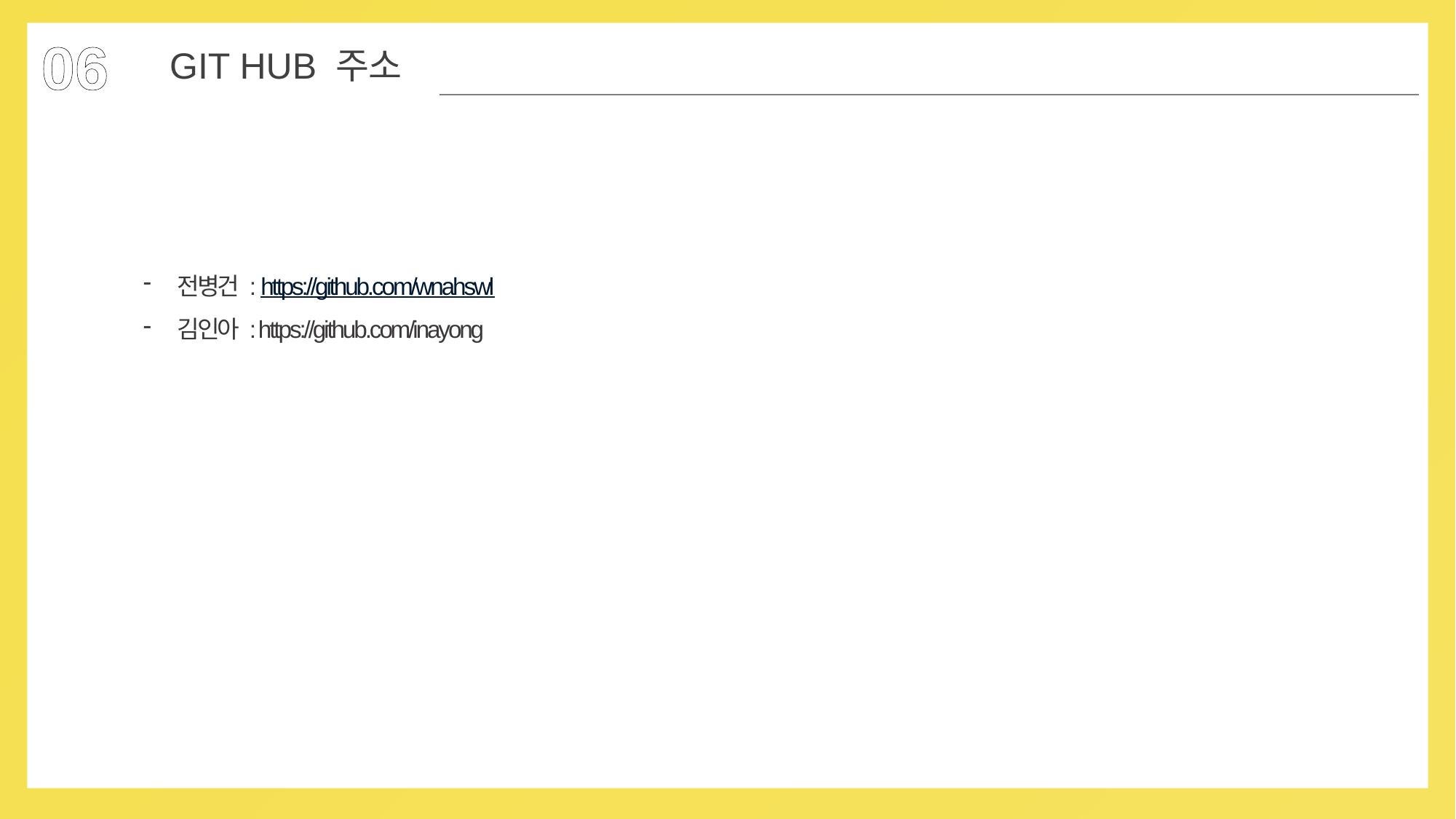

06
GIT HUB 주소
전병건 : https://github.com/wnahswl
김인아 : https://github.com/inayong